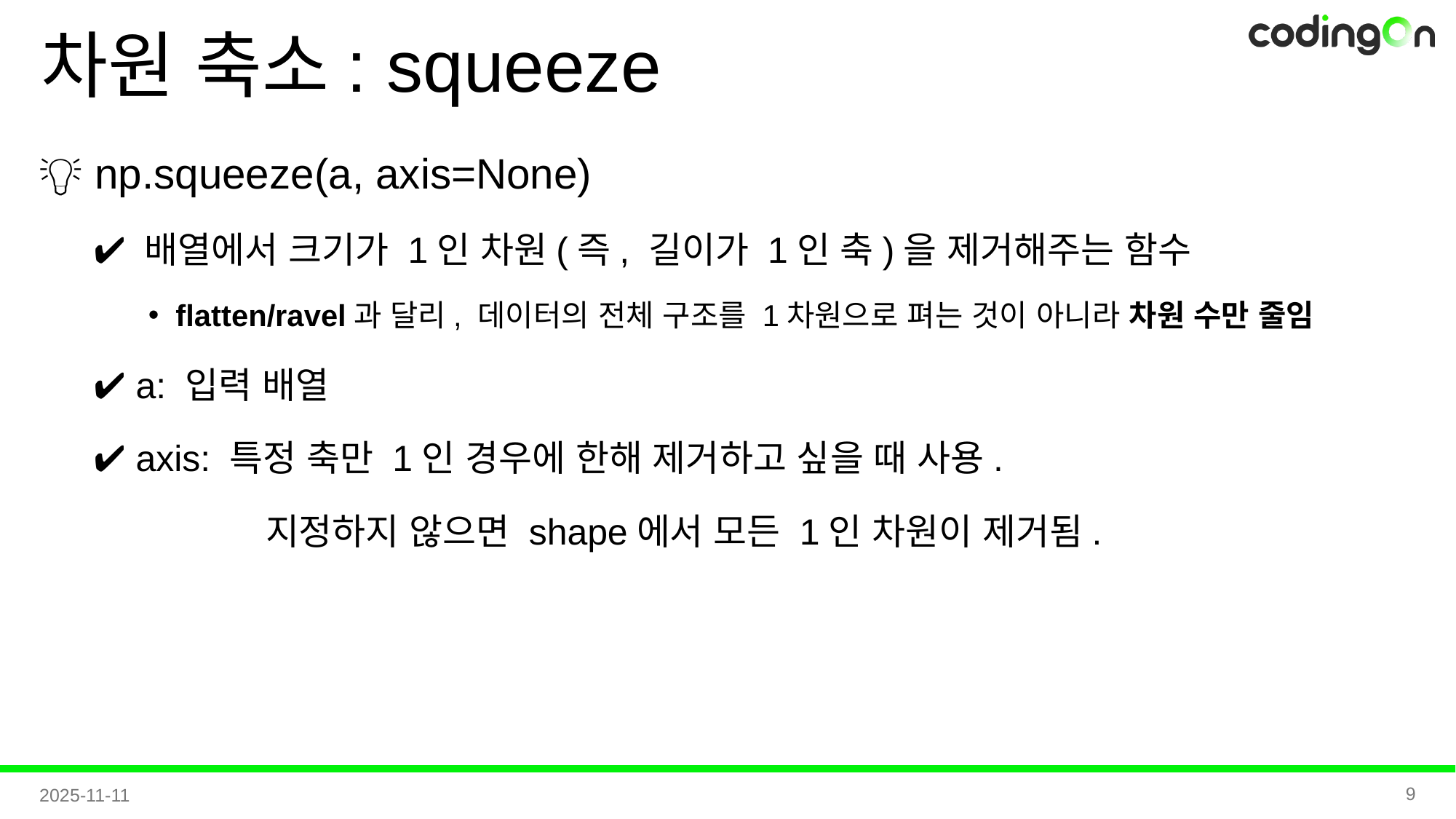

# 차원 축소: squeeze
💡 np.squeeze(a, axis=None)
✔️ 배열에서 크기가 1인 차원(즉, 길이가 1인 축)을 제거해주는 함수
flatten/ravel과 달리, 데이터의 전체 구조를 1차원으로 펴는 것이 아니라 차원 수만 줄임
✔️ a: 입력 배열
✔️ axis: 특정 축만 1인 경우에 한해 제거하고 싶을 때 사용.
                지정하지 않으면 shape에서 모든 1인 차원이 제거됨.
9
2025-11-11